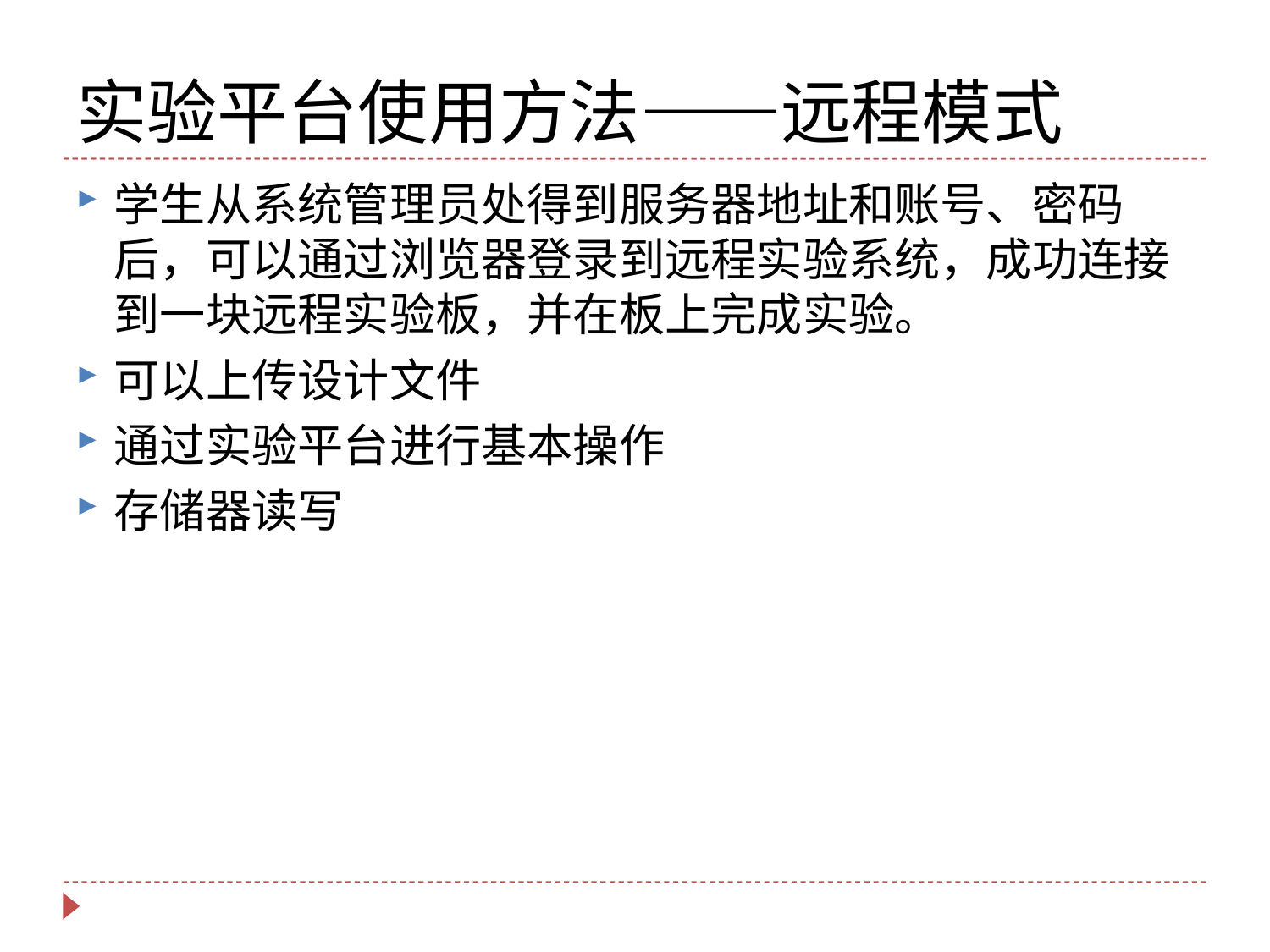

# 实验平台使用方法——远程模式
学生从系统管理员处得到服务器地址和账号、密码后，可以通过浏览器登录到远程实验系统，成功连接到一块远程实验板，并在板上完成实验。
可以上传设计文件
通过实验平台进行基本操作
存储器读写